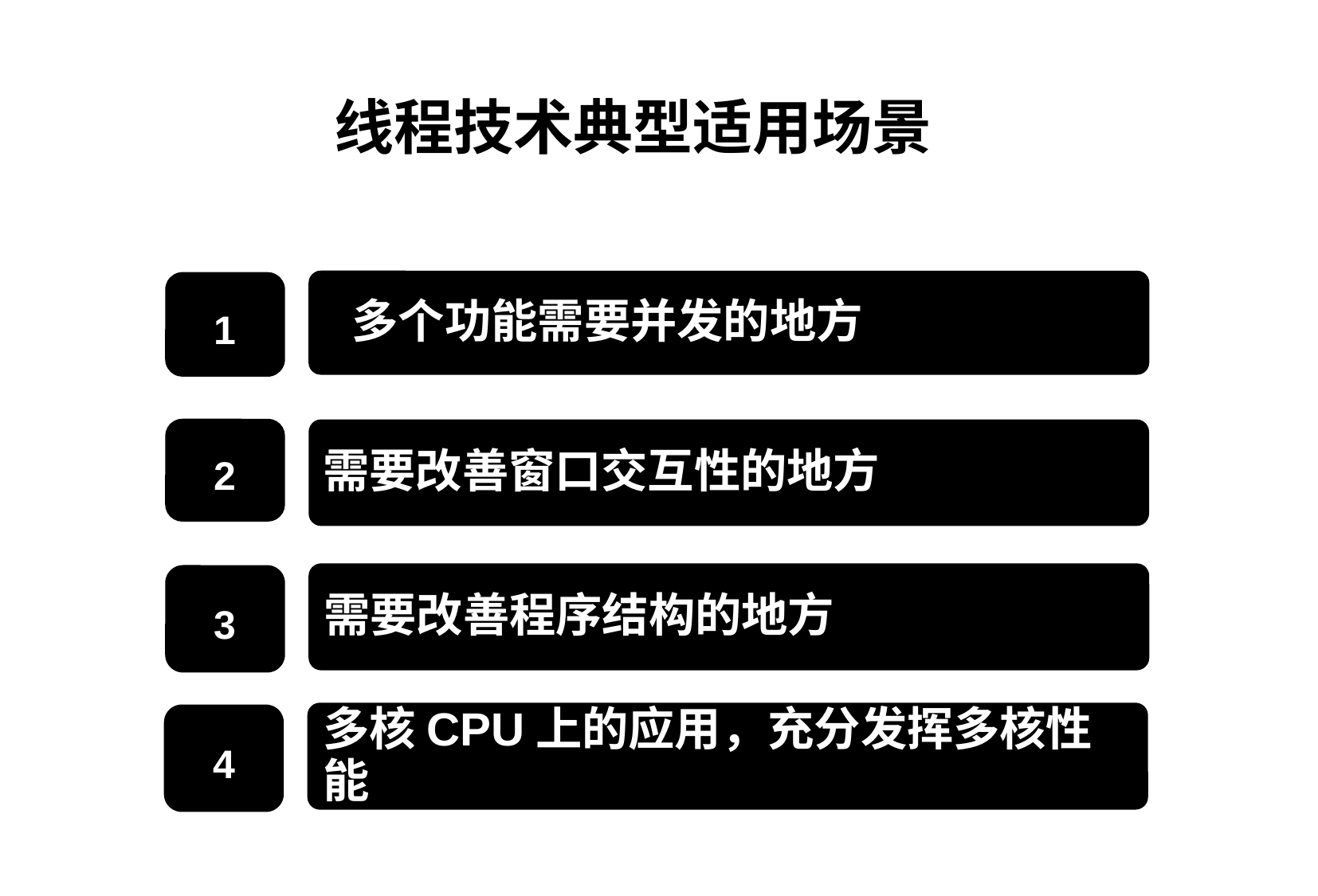

线程技术典型适用场景
多个功能需要并发的地方
1
2
需要改善窗口交互性的地方
需要改善程序结构的地方
3
多核CPU上的应用，充分发挥多核性能
4